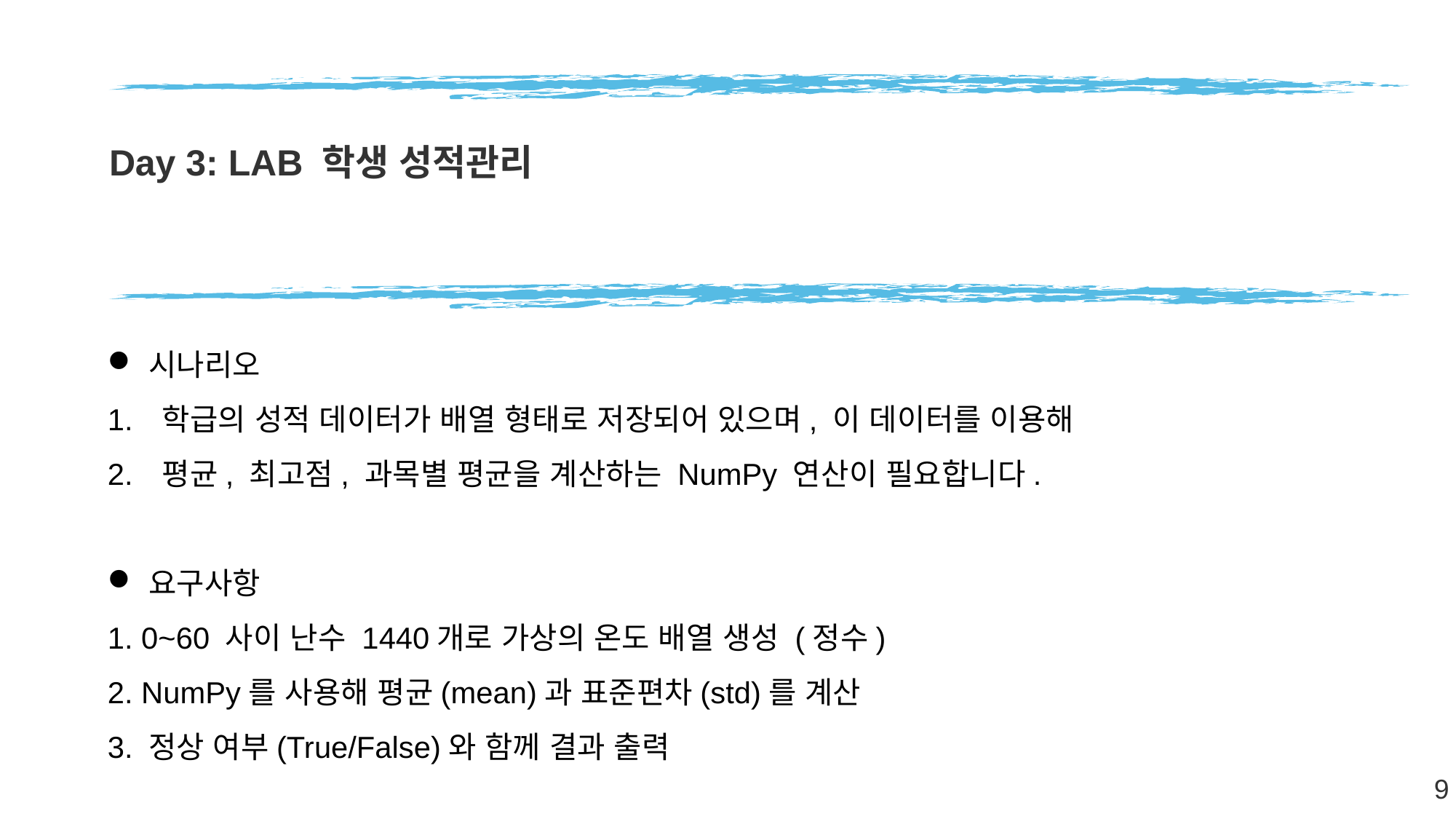

# Day 3: LAB 학생 성적관리

시나리오
학급의 성적 데이터가 배열 형태로 저장되어 있으며, 이 데이터를 이용해
평균, 최고점, 과목별 평균을 계산하는 NumPy 연산이 필요합니다.

요구사항
1. 0~60 사이 난수 1440개로 가상의 온도 배열 생성 (정수)
2. NumPy를 사용해 평균(mean)과 표준편차(std)를 계산
3. 정상 여부(True/False)와 함께 결과 출력
9